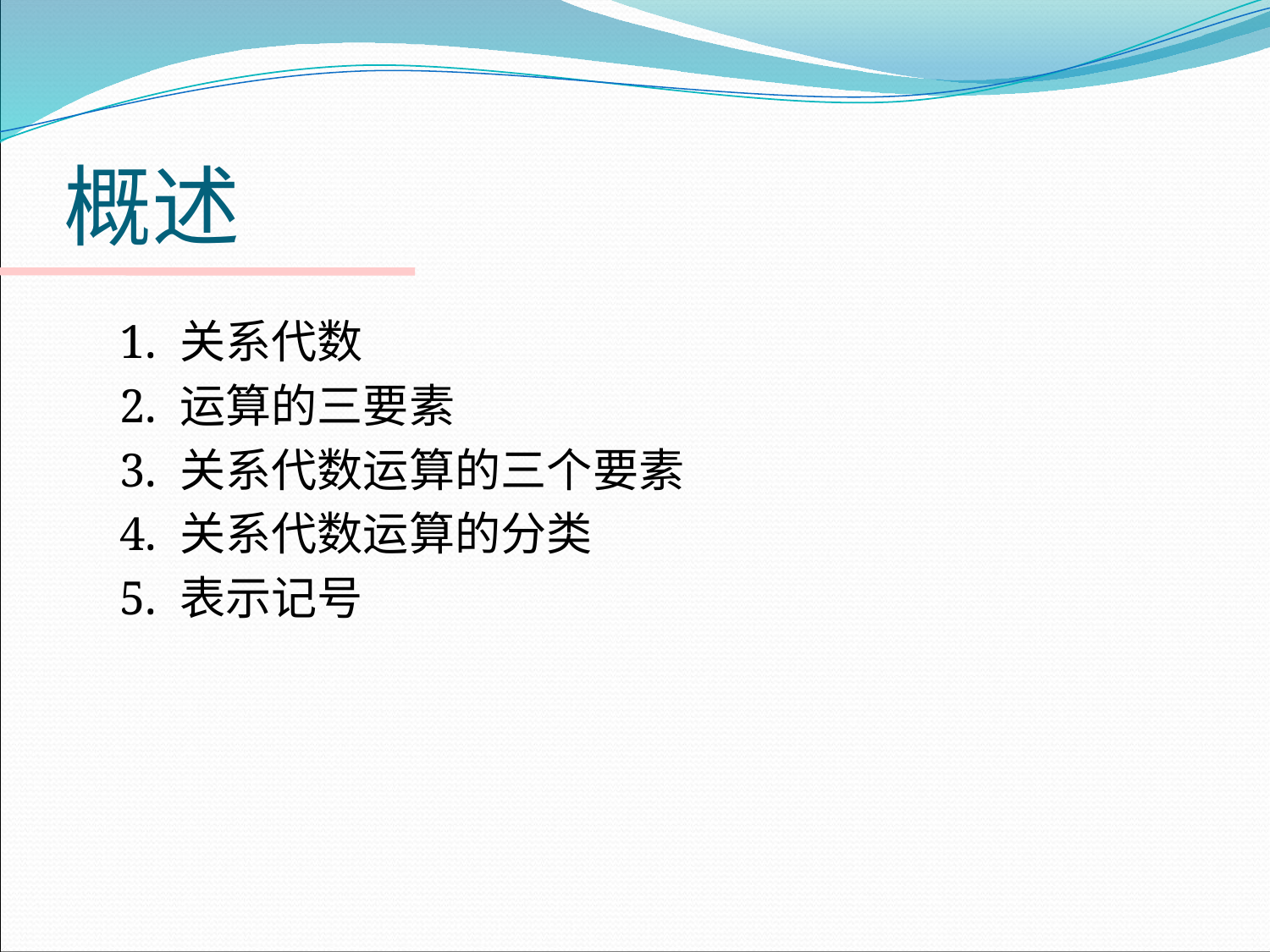

# 概述
1. 关系代数
2. 运算的三要素
3. 关系代数运算的三个要素
4. 关系代数运算的分类
5. 表示记号

153